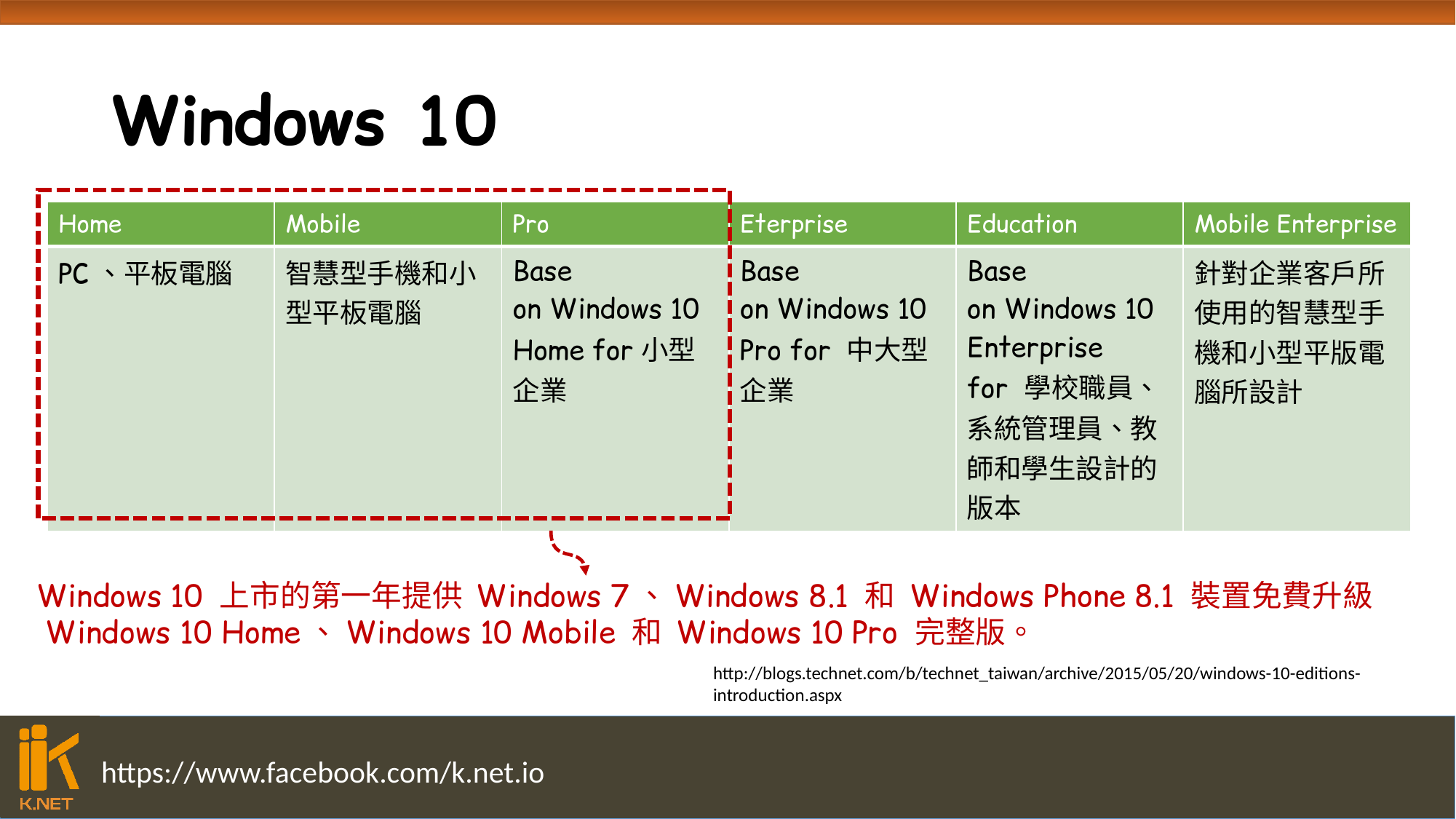

# Windows 10

Windows 10 上市的第一年提供 Windows 7、Windows 8.1 和 Windows Phone 8.1 裝置免費升級
 Windows 10 Home、Windows 10 Mobile 和 Windows 10 Pro 完整版。
| Home | Mobile | Pro | Eterprise | Education | Mobile Enterprise |
| --- | --- | --- | --- | --- | --- |
| PC、平板電腦 | 智慧型手機和小型平板電腦 | Base on Windows 10 Home for小型企業 | Base on Windows 10 Pro for 中大型企業 | Base on Windows 10 Enterprise  for 學校職員、系統管理員、教師和學生設計的版本 | 針對企業客戶所使用的智慧型手機和小型平版電腦所設計 |
http://blogs.technet.com/b/technet_taiwan/archive/2015/05/20/windows-10-editions-introduction.aspx